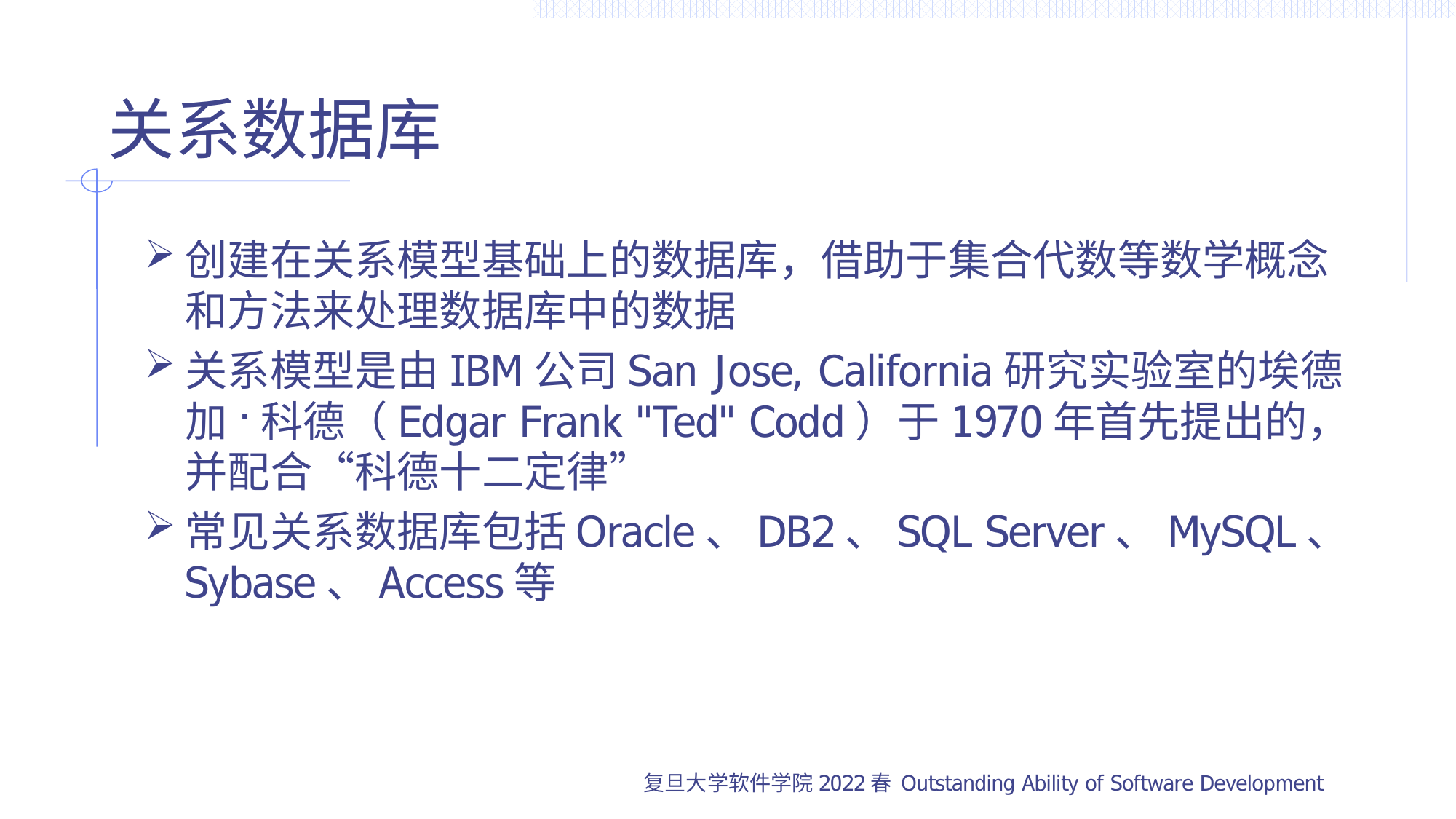

# 关系数据库
创建在关系模型基础上的数据库，借助于集合代数等数学概念和方法来处理数据库中的数据
关系模型是由IBM公司San Jose, California研究实验室的埃德加·科德（Edgar Frank "Ted" Codd）于1970年首先提出的，并配合“科德十二定律”
常见关系数据库包括Oracle、DB2、SQL Server、MySQL、Sybase、Access等